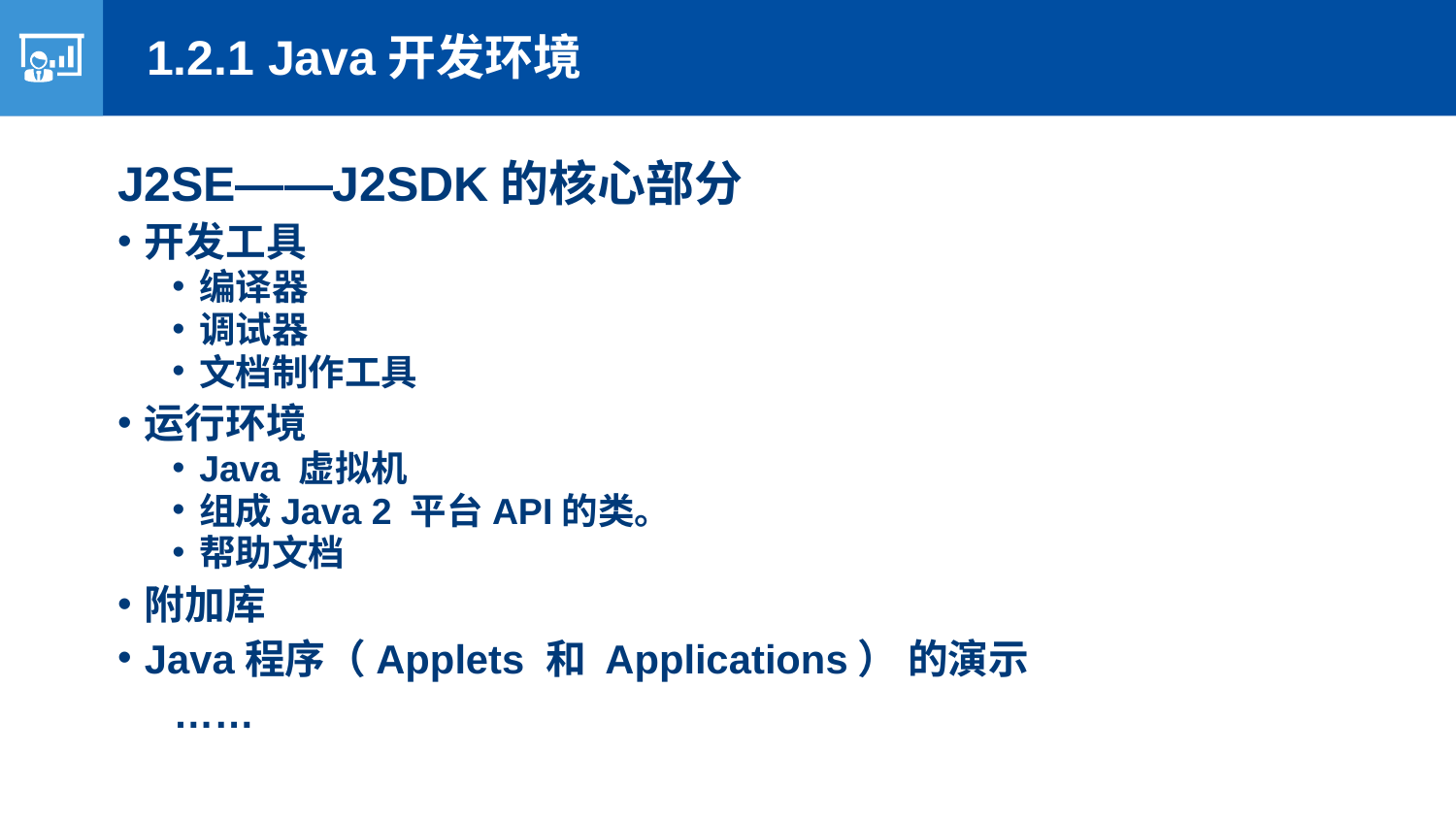

1.2.1 Java开发环境
J2SE——J2SDK的核心部分
开发工具
编译器
调试器
文档制作工具
运行环境
Java 虚拟机
组成Java 2 平台API的类。
帮助文档
附加库
Java程序（Applets 和 Applications） 的演示
     ……